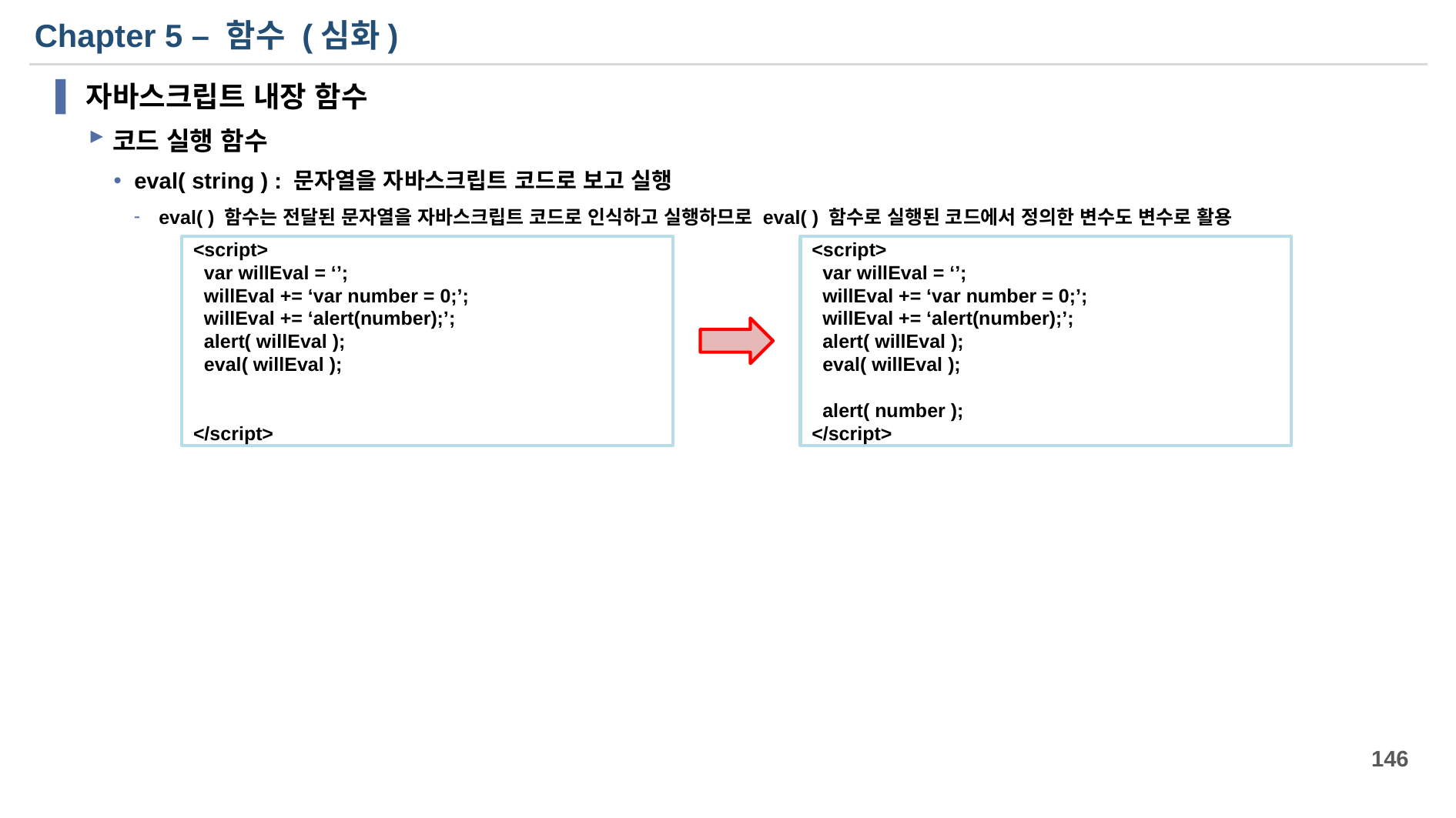

# Chapter 5 – 함수 (심화)
자바스크립트 내장 함수
코드 실행 함수
eval( string ) : 문자열을 자바스크립트 코드로 보고 실행
eval( ) 함수는 전달된 문자열을 자바스크립트 코드로 인식하고 실행하므로 eval( ) 함수로 실행된 코드에서 정의한 변수도 변수로 활용

<script>
  var willEval = ‘’;
  willEval += ‘var number = 0;’;
  willEval += ‘alert(number);’;
  alert( willEval );
  eval( willEval );

  alert( number );
</script>
<script>
  var willEval = ‘’;
  willEval += ‘var number = 0;’;
  willEval += ‘alert(number);’;
  alert( willEval );
  eval( willEval );

</script>

146